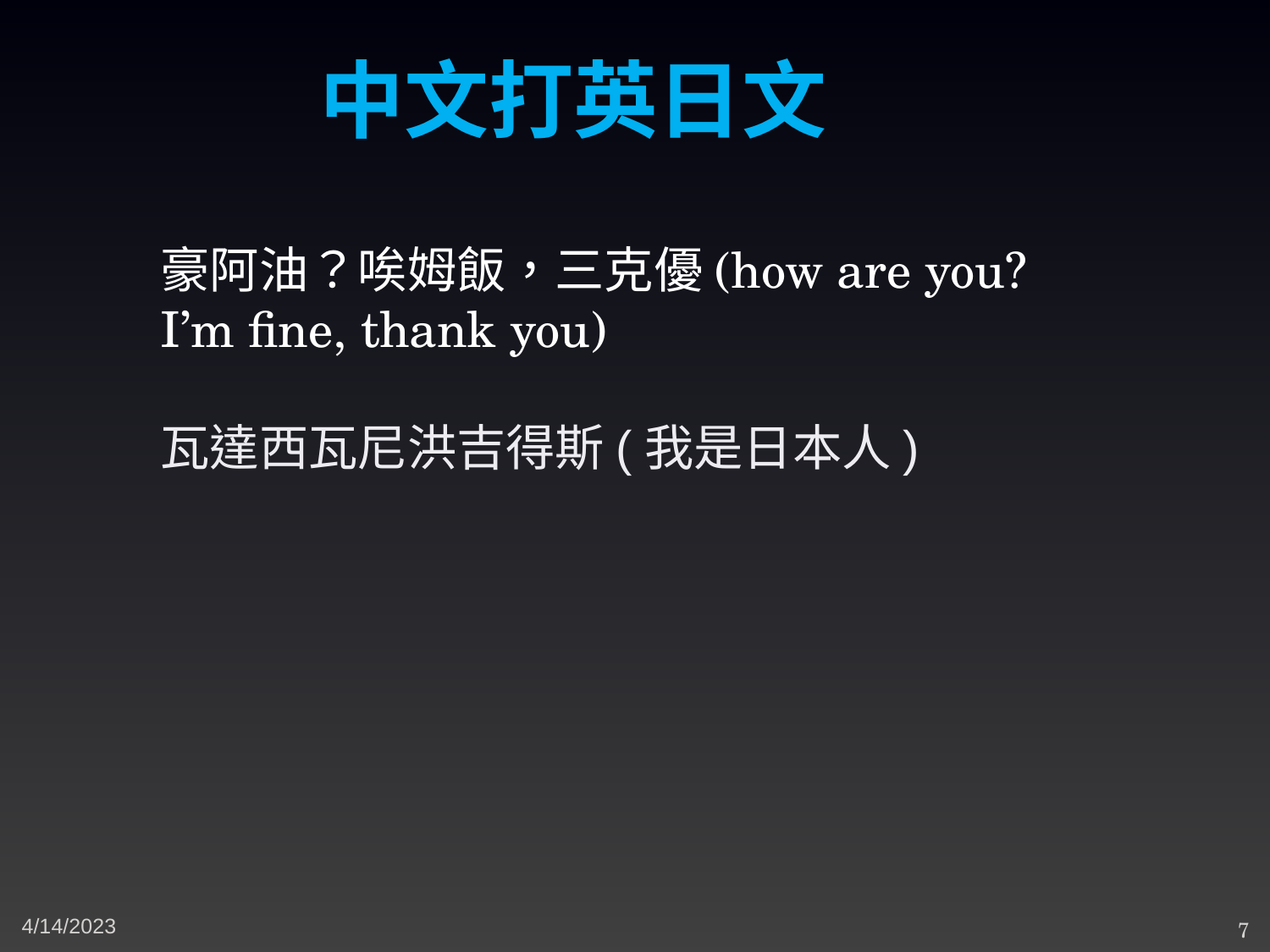

中文打英日文
豪阿油？唉姆飯，三克優(how are you? I’m fine, thank you)

瓦達西瓦尼洪吉得斯(我是日本人)
4/14/2023
7